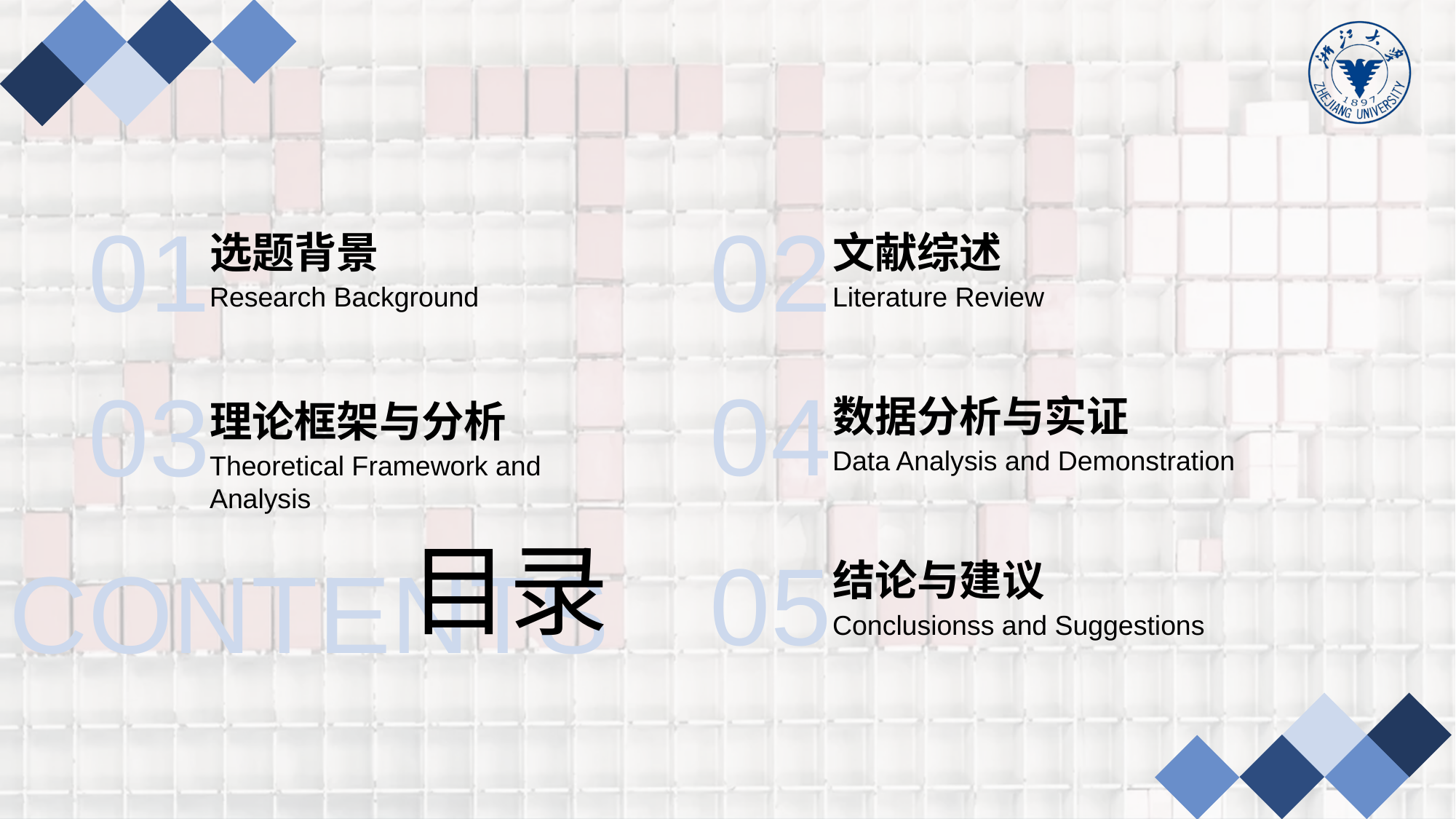

01
02
选题背景
Research Background
文献综述
Literature Review
04
03
数据分析与实证
Data Analysis and Demonstration
理论框架与分析
Theoretical Framework and Analysis
目录
CONTENTS
05
结论与建议
Conclusionss and Suggestions